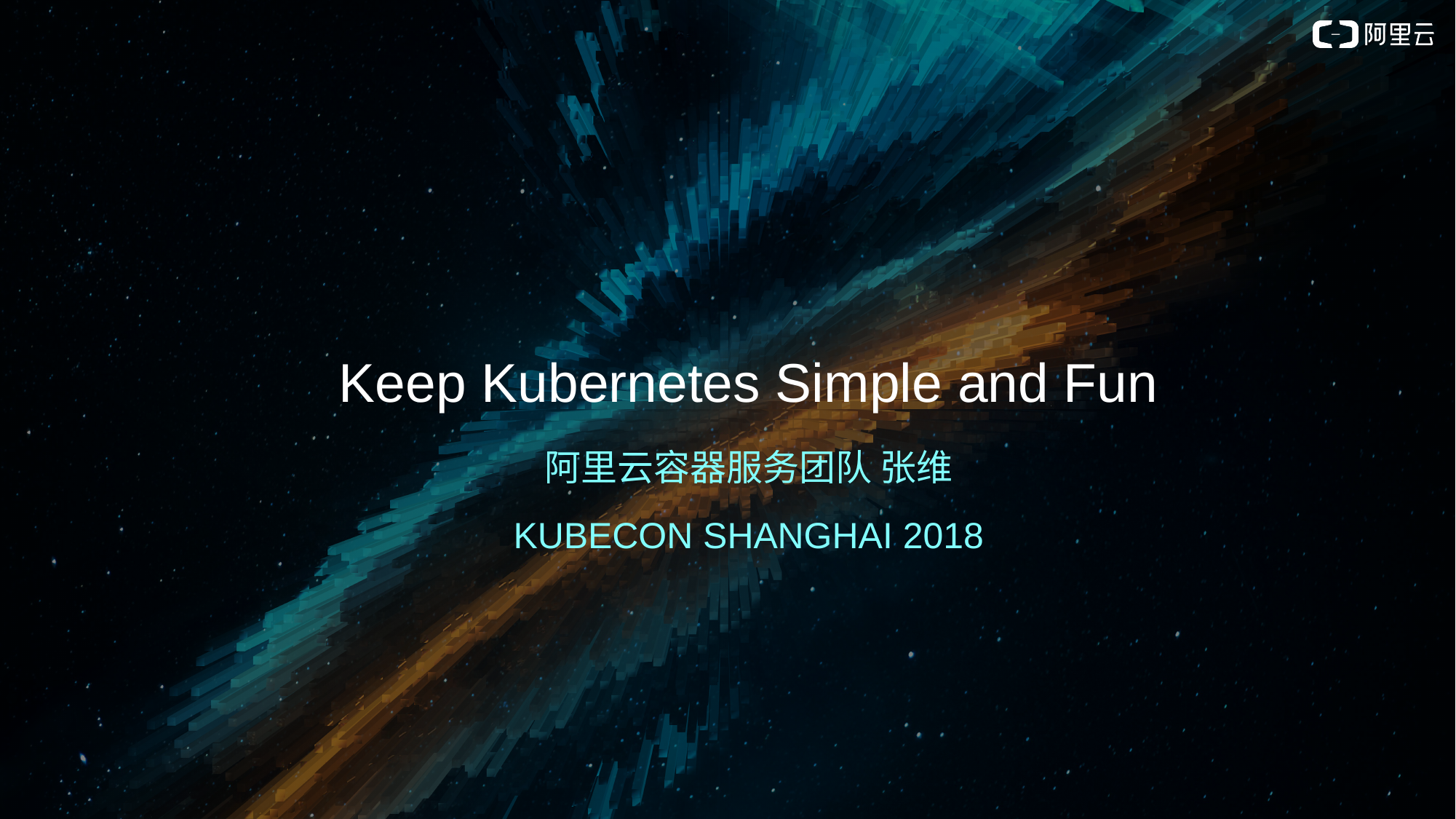

# Keep Kubernetes Simple and Fun
阿里云容器服务团队 张维
Kubecon shanghai 2018